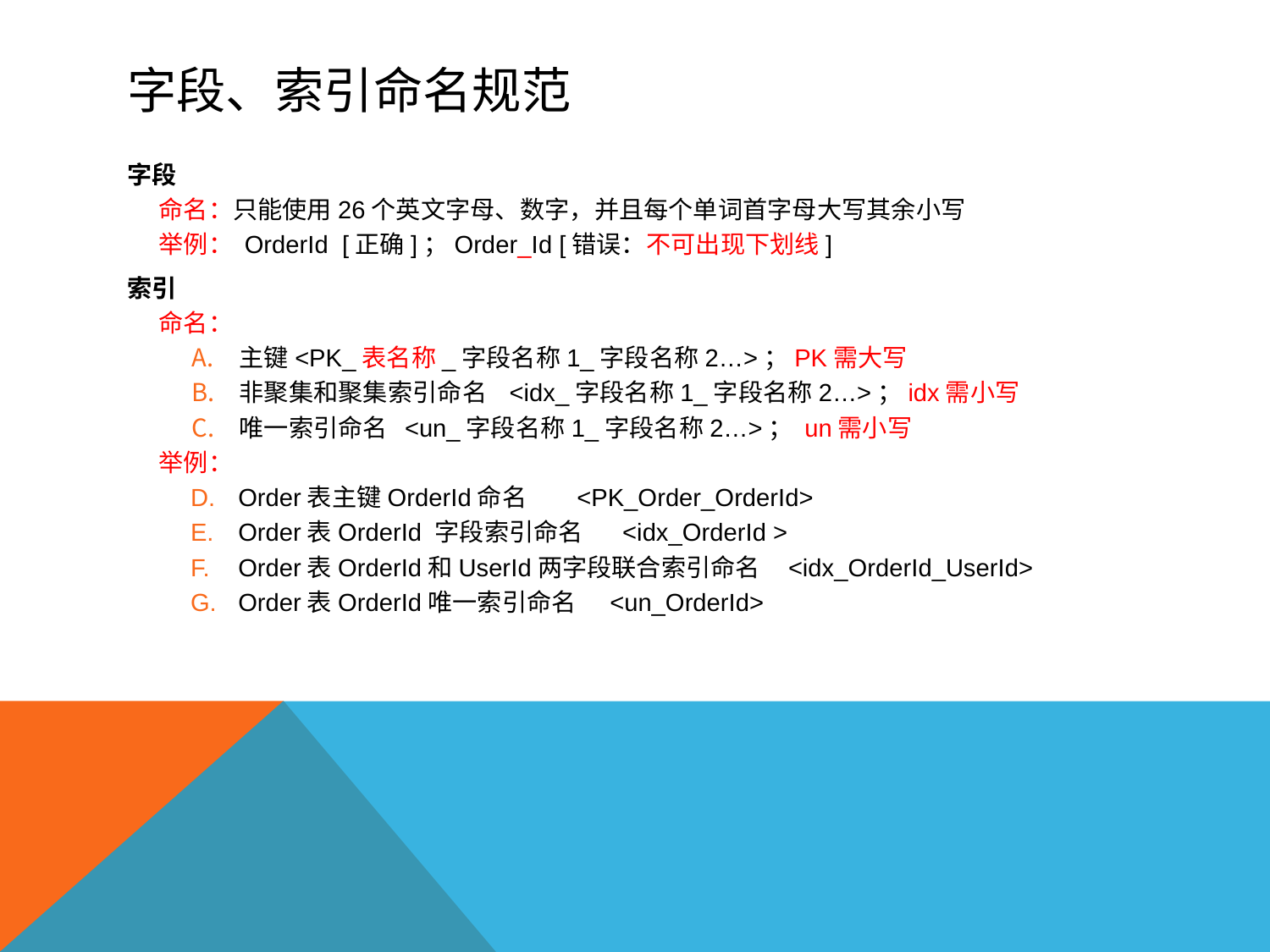

# 字段、索引命名规范
字段
命名：只能使用26个英文字母、数字，并且每个单词首字母大写其余小写
举例： OrderId  [正确]；Order_Id [错误：不可出现下划线]
索引
命名：
主键<PK_表名称_字段名称1_字段名称2…>；PK需大写
非聚集和聚集索引命名   <idx_字段名称1_字段名称2…>；idx需小写
唯一索引命名  <un_字段名称1_字段名称2…>； un需小写
举例：
Order表主键OrderId命名        <PK_Order_OrderId>
Order表OrderId 字段索引命名      <idx_OrderId >
Order表OrderId和UserId两字段联合索引命名    <idx_OrderId_UserId>
Order表OrderId唯一索引命名     <un_OrderId>